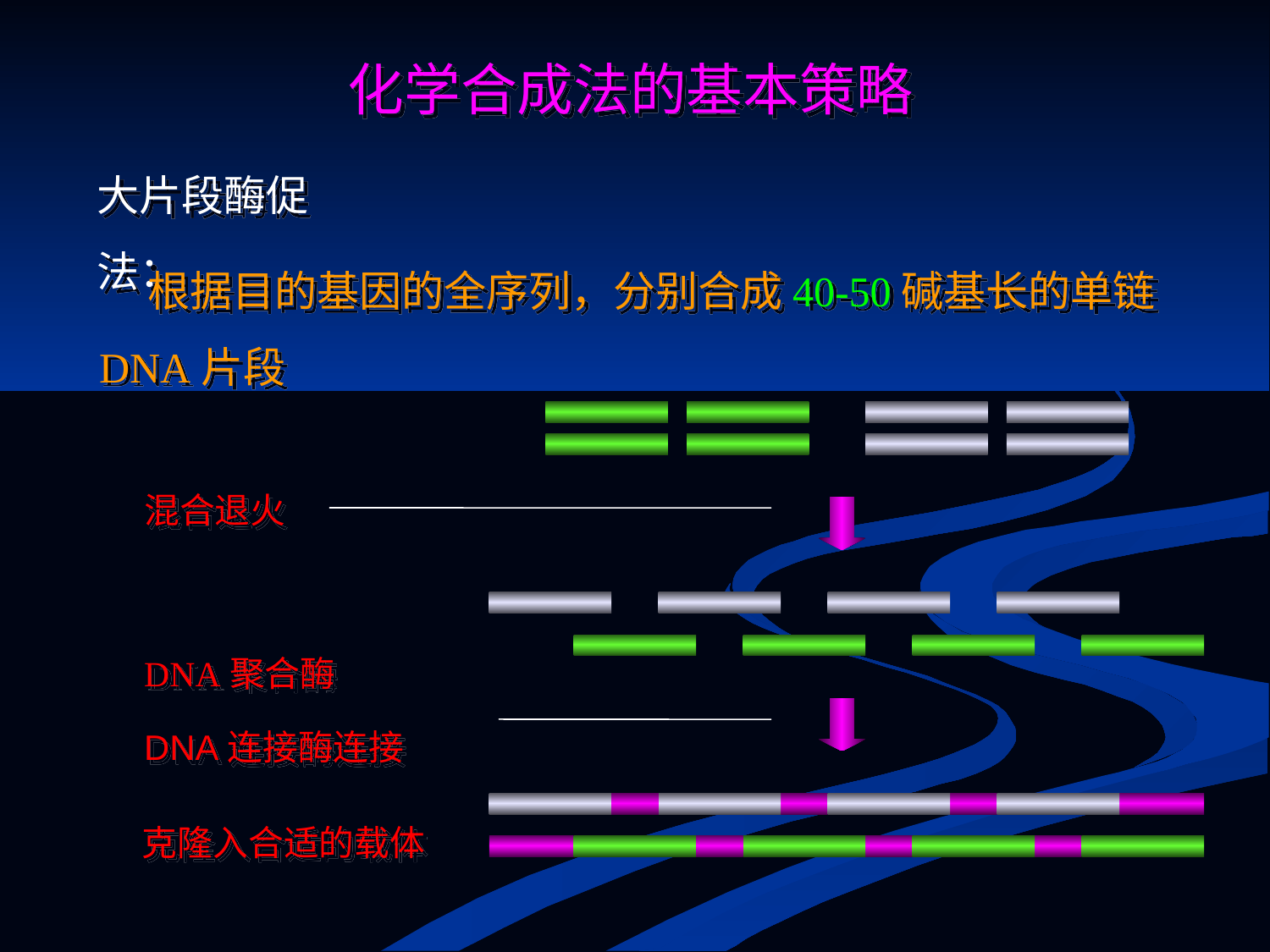

化学合成法的基本策略
大片段酶促法：
    根据目的基因的全序列，分别合成40-50碱基长的单链DNA片段

混合退火

DNA聚合酶

DNA连接酶连接

克隆入合适的载体